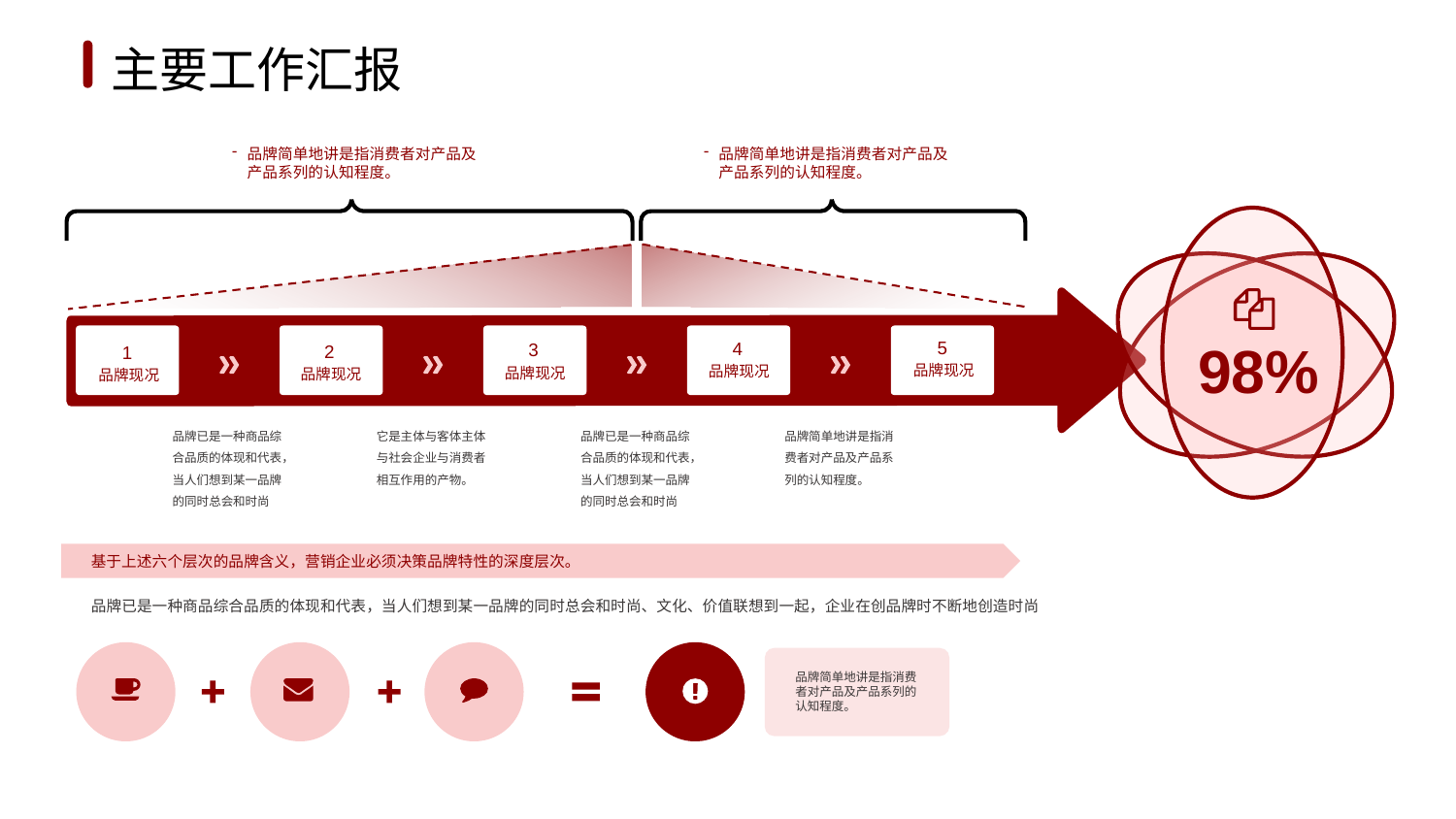

1
2
3
4
5
6

主要工作汇报

品牌简单地讲是指消费者对产品及产品系列的认知程度。
品牌简单地讲是指消费者对产品及产品系列的认知程度。

98%
5
4
3
2
1

品牌现况
品牌现况
品牌现况
品牌现况
品牌现况
品牌已是一种商品综合品质的体现和代表，当人们想到某一品牌的同时总会和时尚
它是主体与客体主体与社会企业与消费者相互作用的产物。
品牌已是一种商品综合品质的体现和代表，当人们想到某一品牌的同时总会和时尚
品牌简单地讲是指消费者对产品及产品系列的认知程度。

基于上述六个层次的品牌含义，营销企业必须决策品牌特性的深度层次。
品牌已是一种商品综合品质的体现和代表，当人们想到某一品牌的同时总会和时尚、文化、价值联想到一起，企业在创品牌时不断地创造时尚

品牌简单地讲是指消费者对产品及产品系列的认知程度。